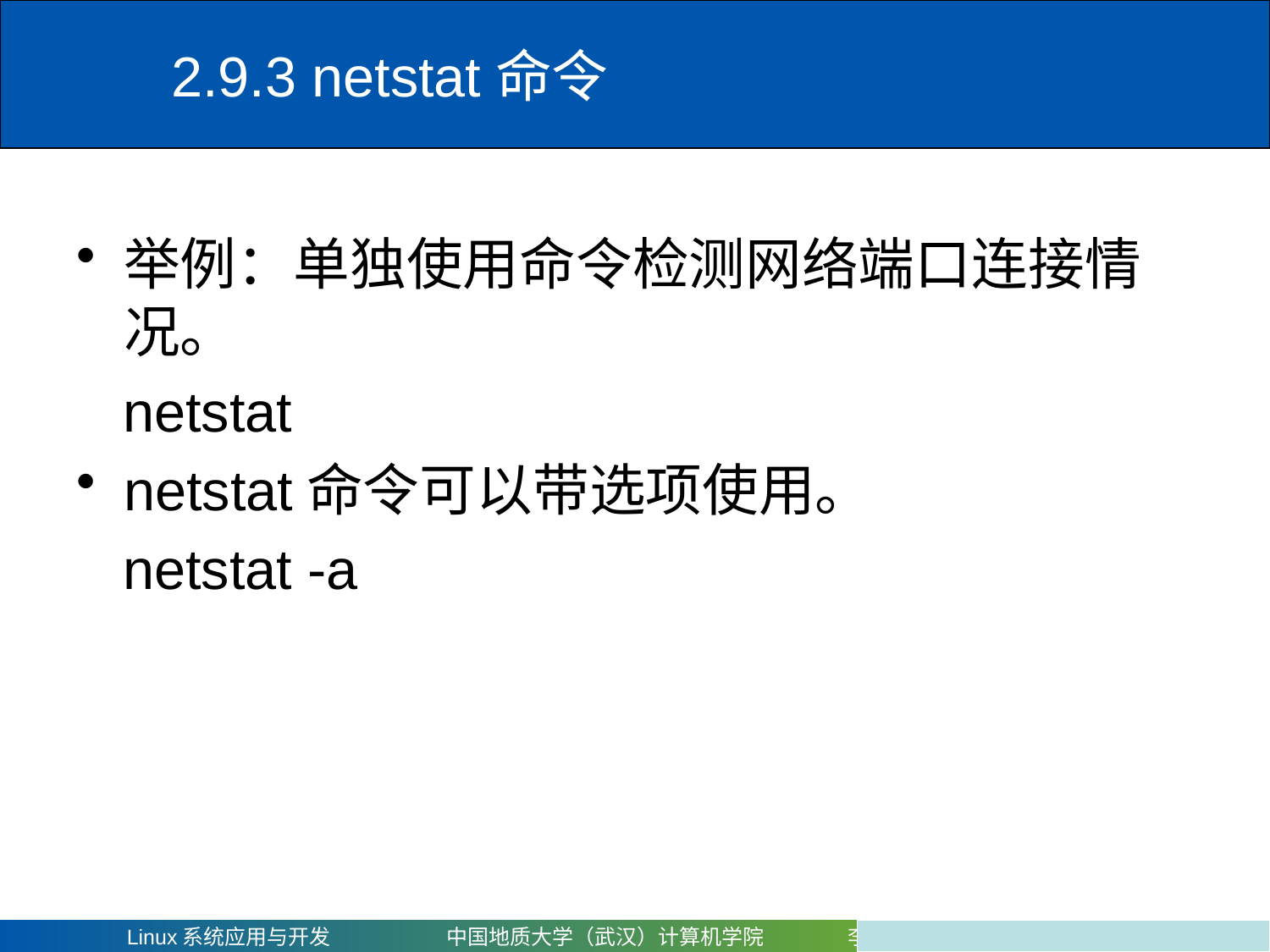

# 2.9.3 netstat命令
举例：单独使用命令检测网络端口连接情况。
   netstat
netstat命令可以带选项使用。
   netstat -a